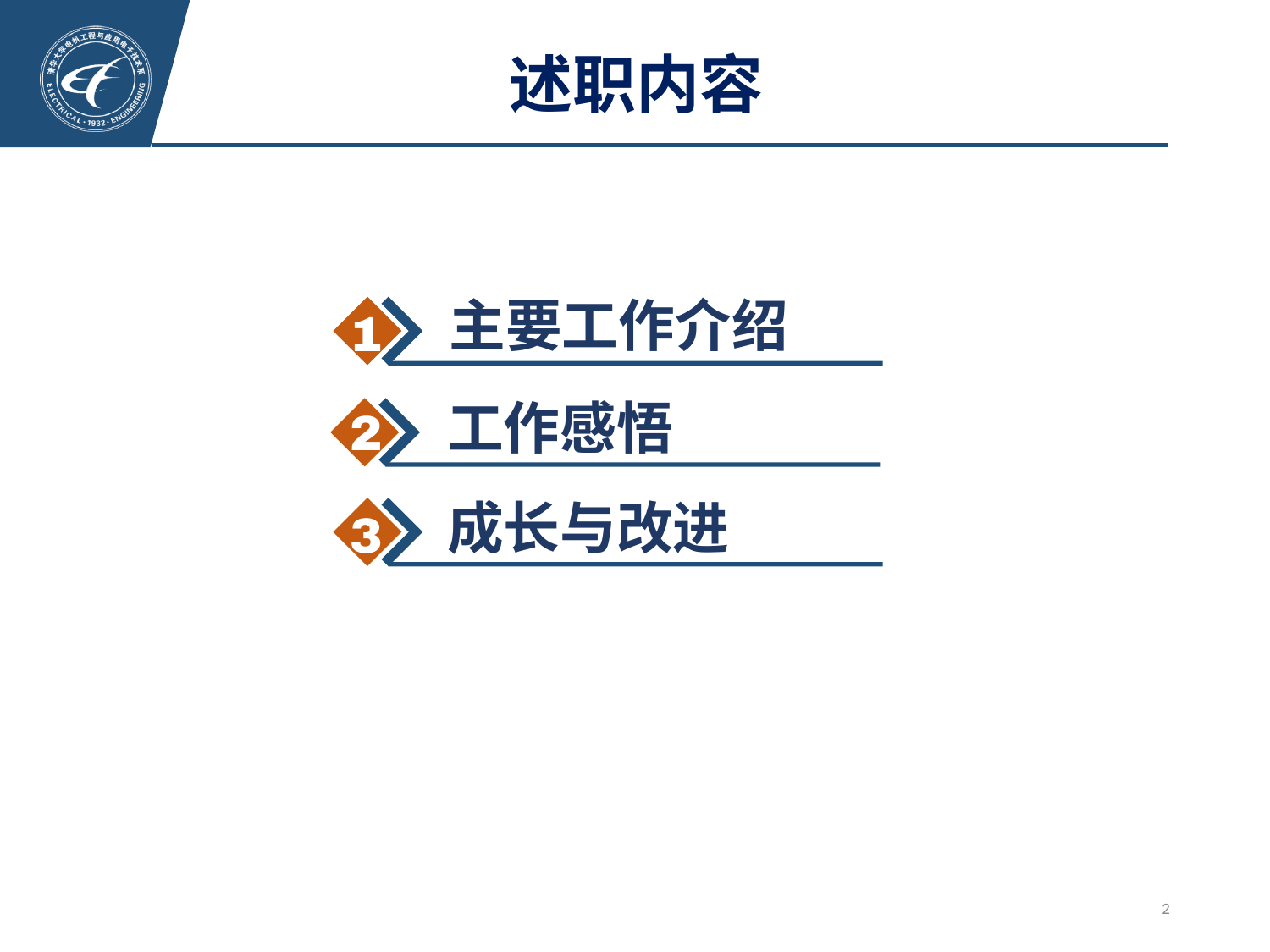

# 述职内容
主要工作介绍
1

工作感悟
2

成长与改进
3

2